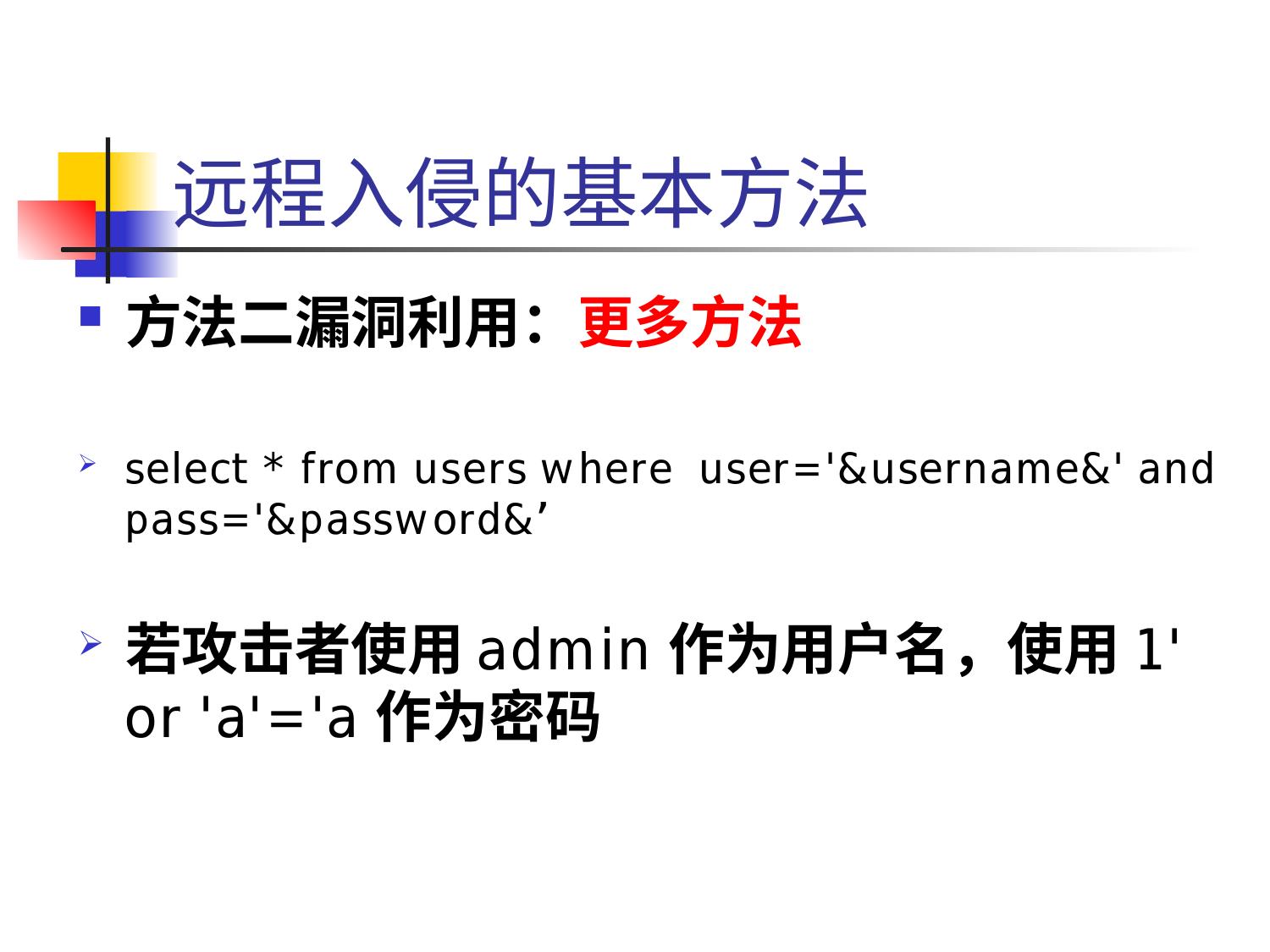

# 远程入侵的基本方法
方法二漏洞利用：更多方法

select * from users where  user='&username&' and pass='&password&’

若攻击者使用admin作为用户名，使用1' or 'a'='a作为密码